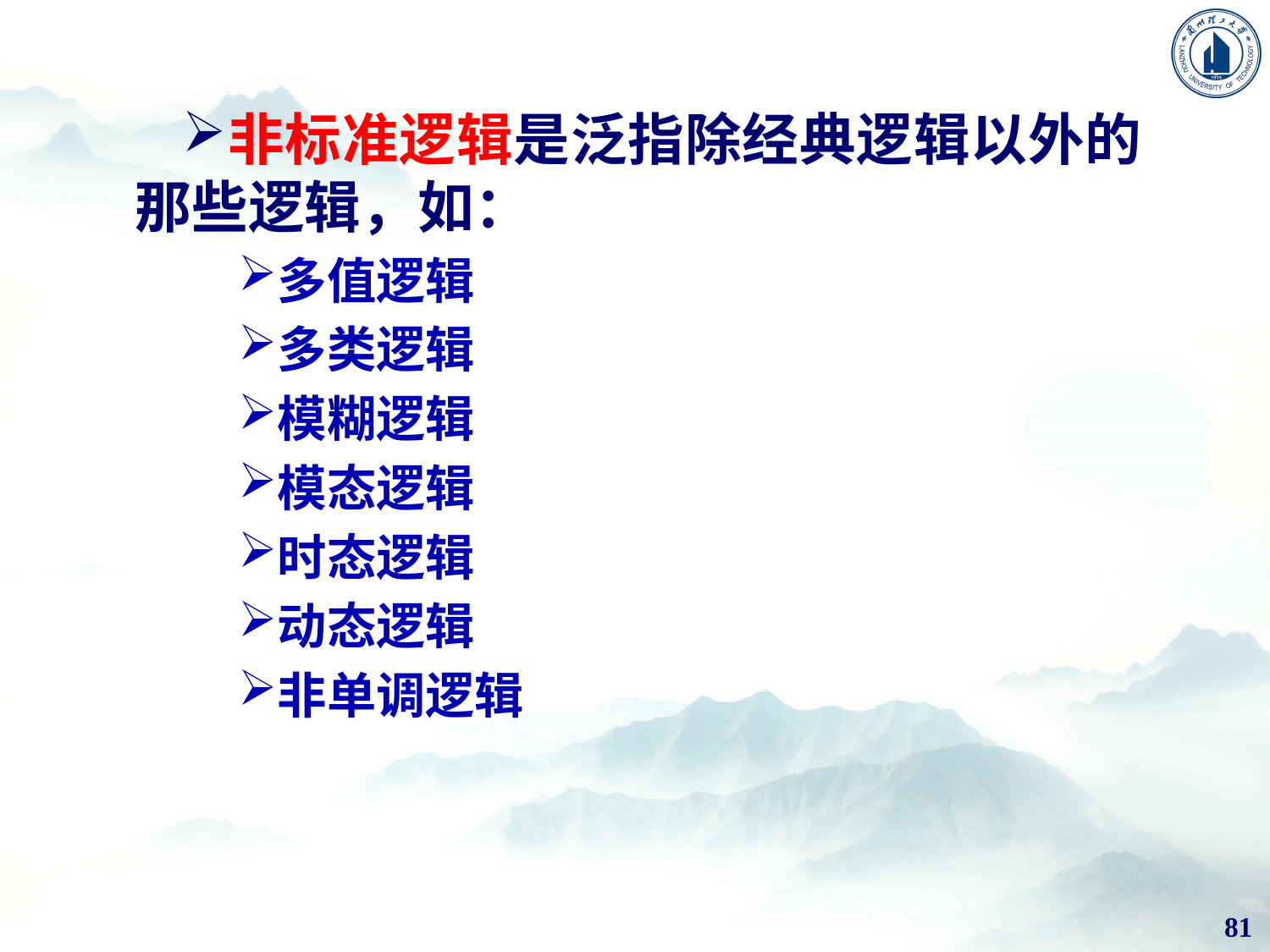

非标准逻辑是泛指除经典逻辑以外的那些逻辑，如：
多值逻辑
多类逻辑
模糊逻辑
模态逻辑
时态逻辑
动态逻辑
非单调逻辑
81